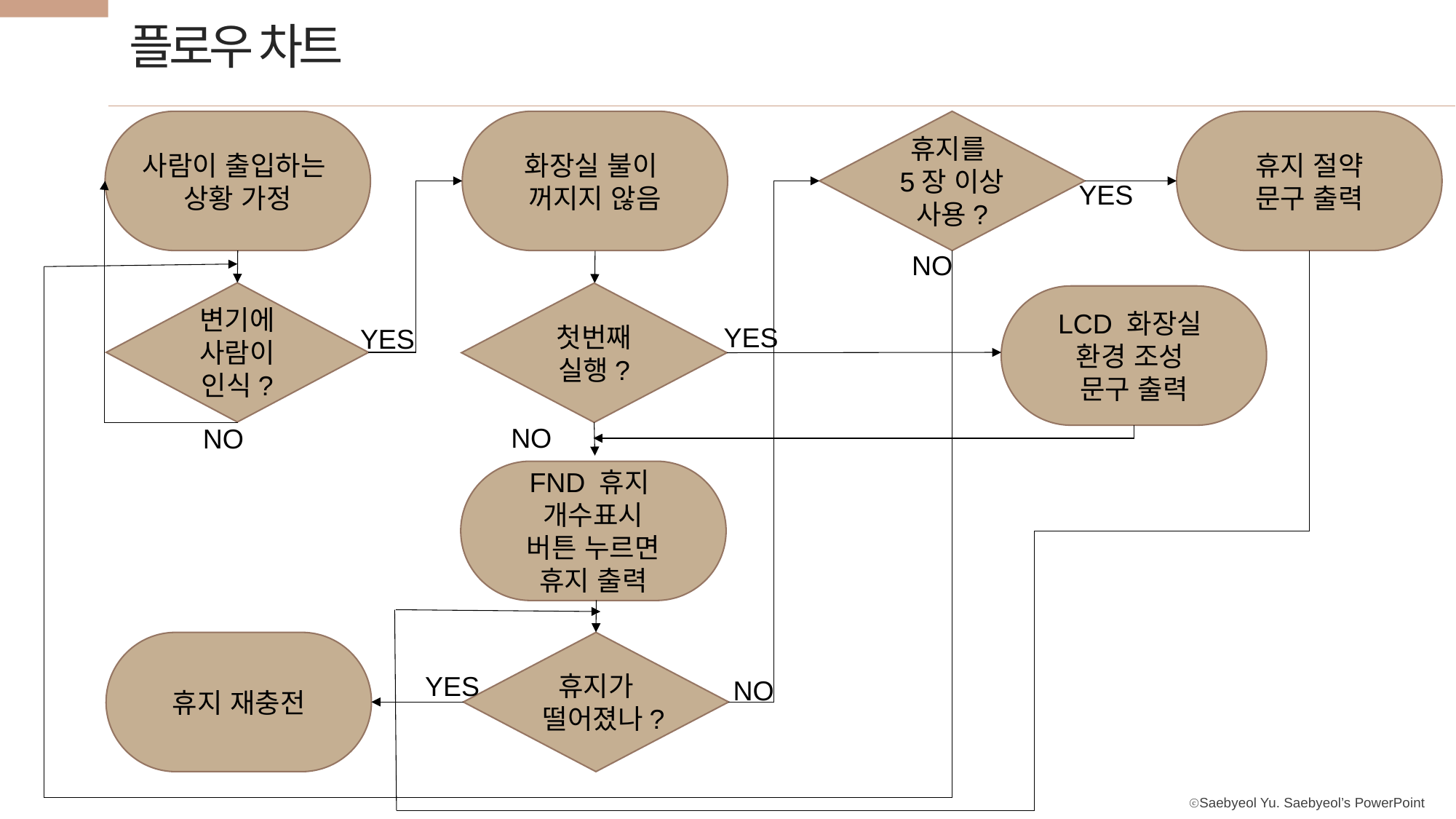

플로우 차트
사람이 출입하는
상황 가정
화장실 불이
꺼지지 않음
휴지를
5장 이상 사용?
휴지 절약
문구 출력
YES
NO
변기에 사람이 인식?
첫번째 실행?
LCD 화장실
환경 조성
문구 출력
YES
YES
NO
NO
FND 휴지
개수표시
버튼 누르면
휴지 출력
휴지 재충전
휴지가 떨어졌나?
YES
NO